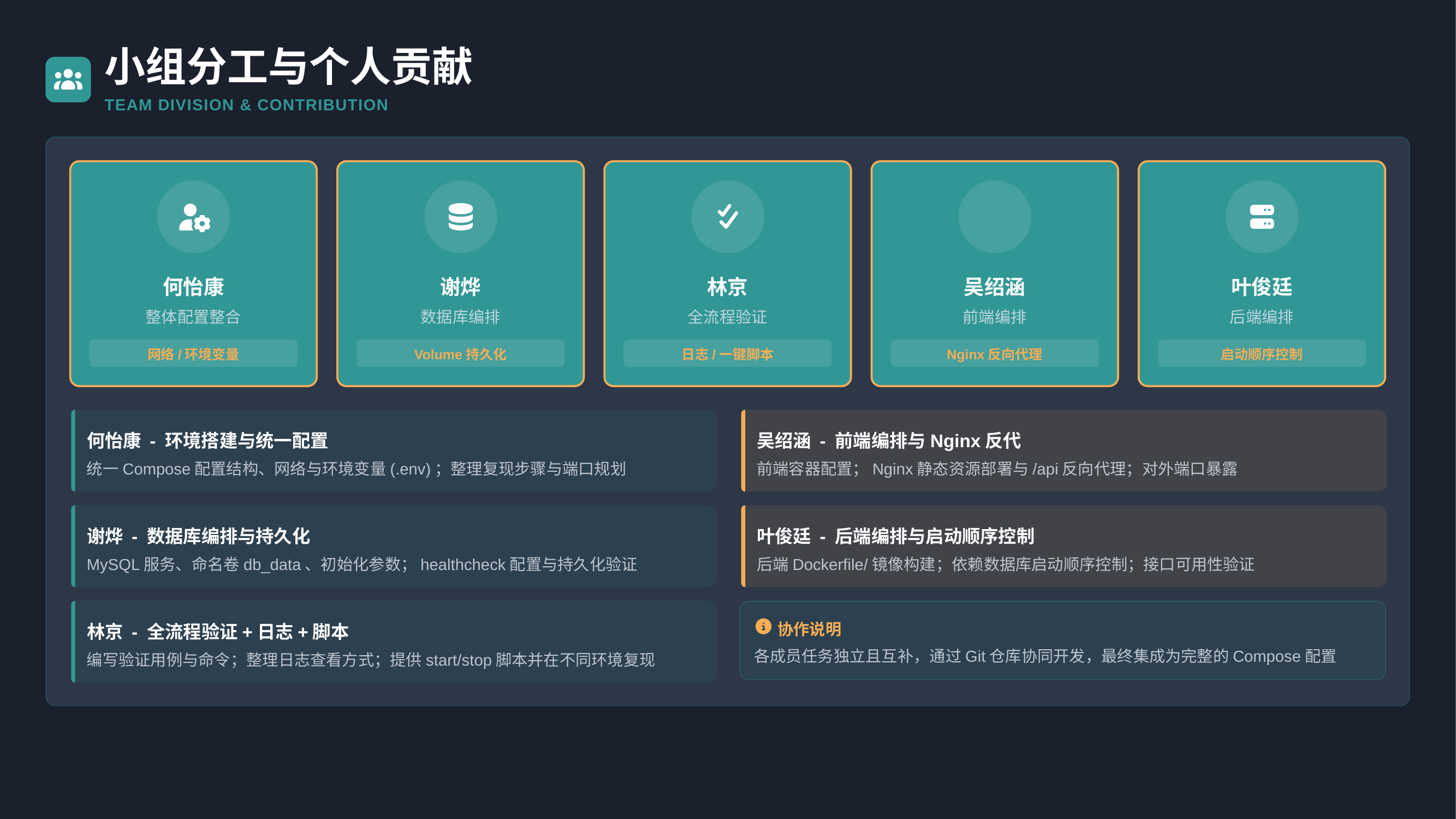

小组分工与个人贡献

TEAM DIVISION & CONTRIBUTION

何怡康
谢烨
林京
吴绍涵
叶俊廷
整体配置整合
数据库编排
全流程验证
前端编排
后端编排

网络/环境变量
Volume持久化
日志/一键脚本
Nginx反向代理
启动顺序控制

何怡康 - 环境搭建与统一配置
吴绍涵 - 前端编排与Nginx反代
统一Compose配置结构、网络与环境变量(.env)；整理复现步骤与端口规划
前端容器配置；Nginx静态资源部署与/api反向代理；对外端口暴露

谢烨 - 数据库编排与持久化
叶俊廷 - 后端编排与启动顺序控制
MySQL服务、命名卷db_data、初始化参数；healthcheck配置与持久化验证
后端Dockerfile/镜像构建；依赖数据库启动顺序控制；接口可用性验证

林京 - 全流程验证+日志+脚本
协作说明

各成员任务独立且互补，通过Git仓库协同开发，最终集成为完整的Compose配置
编写验证用例与命令；整理日志查看方式；提供start/stop脚本并在不同环境复现